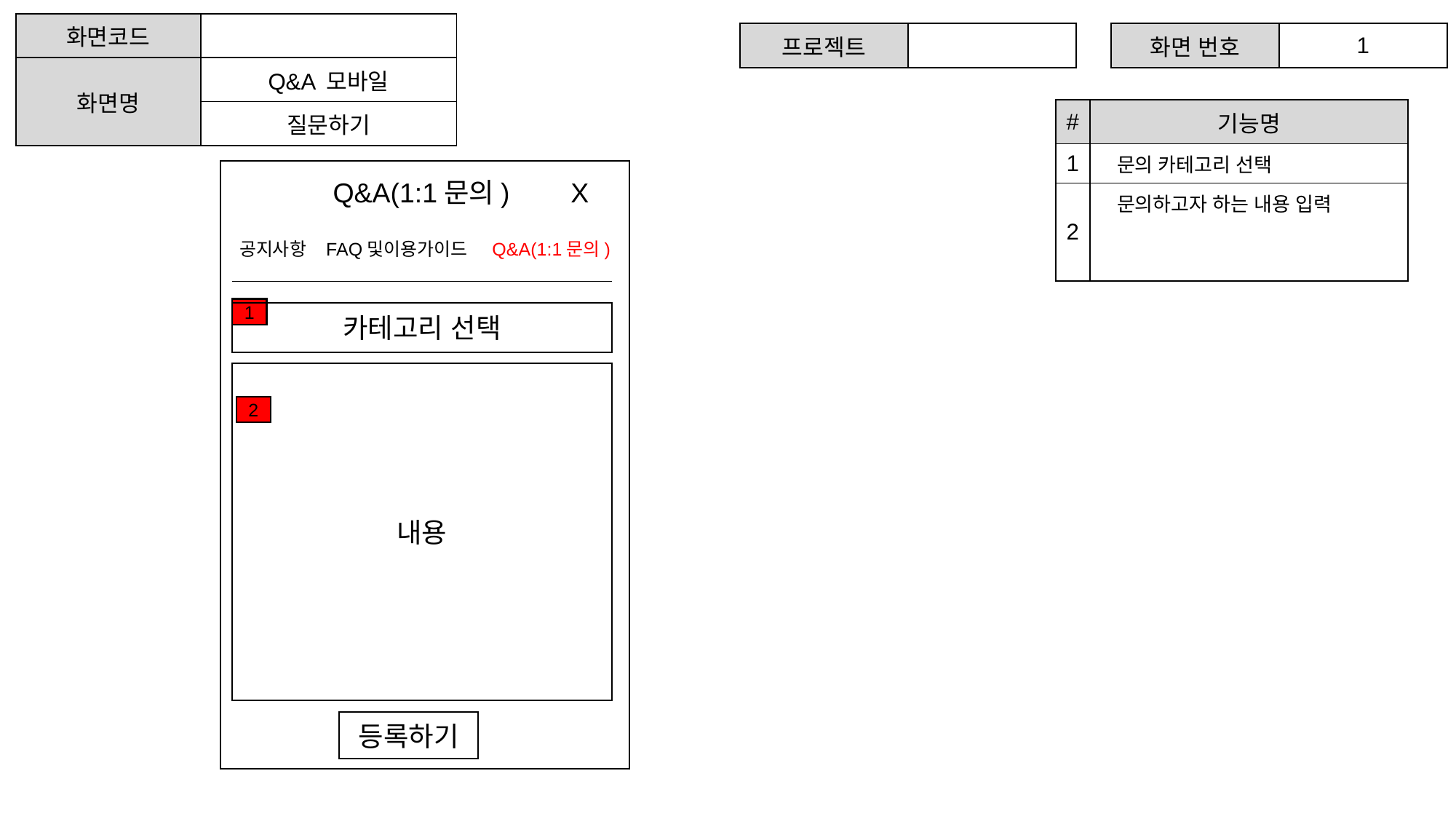

| 화면코드 |  |
| --- | --- |
| 화면명 | Q&A 모바일 |
|  | 질문하기 |
| 프로젝트 |  |
| --- | --- |
| 화면 번호 | 1 |
| --- | --- |
| # | 기능명 |
| --- | --- |
| 1 | 문의 카테고리 선택 |
| 2 | 문의하고자 하는 내용 입력 |

Q&A(1:1문의)        X
공지사항   FAQ및이용가이드    Q&A(1:1문의)
1
카테고리 선택
내용
2
등록하기